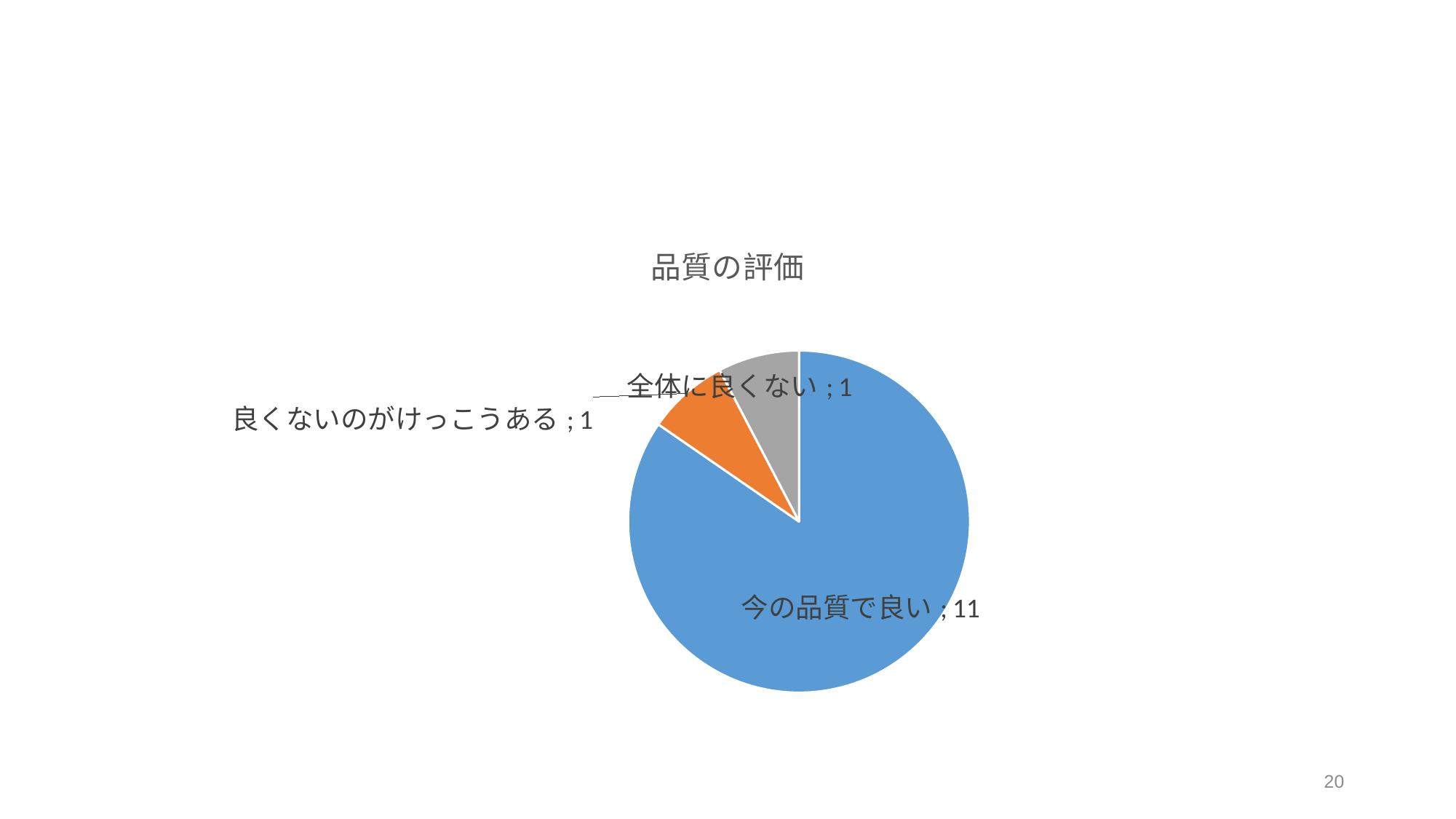

#

### Chart:

| Category | 品質の評価 |
|---|---|
| 今の品質で良い | 11.0 |
| 良くないのがけっこうある | 1.0 |
| 全体に良くない | 1.0 |
20